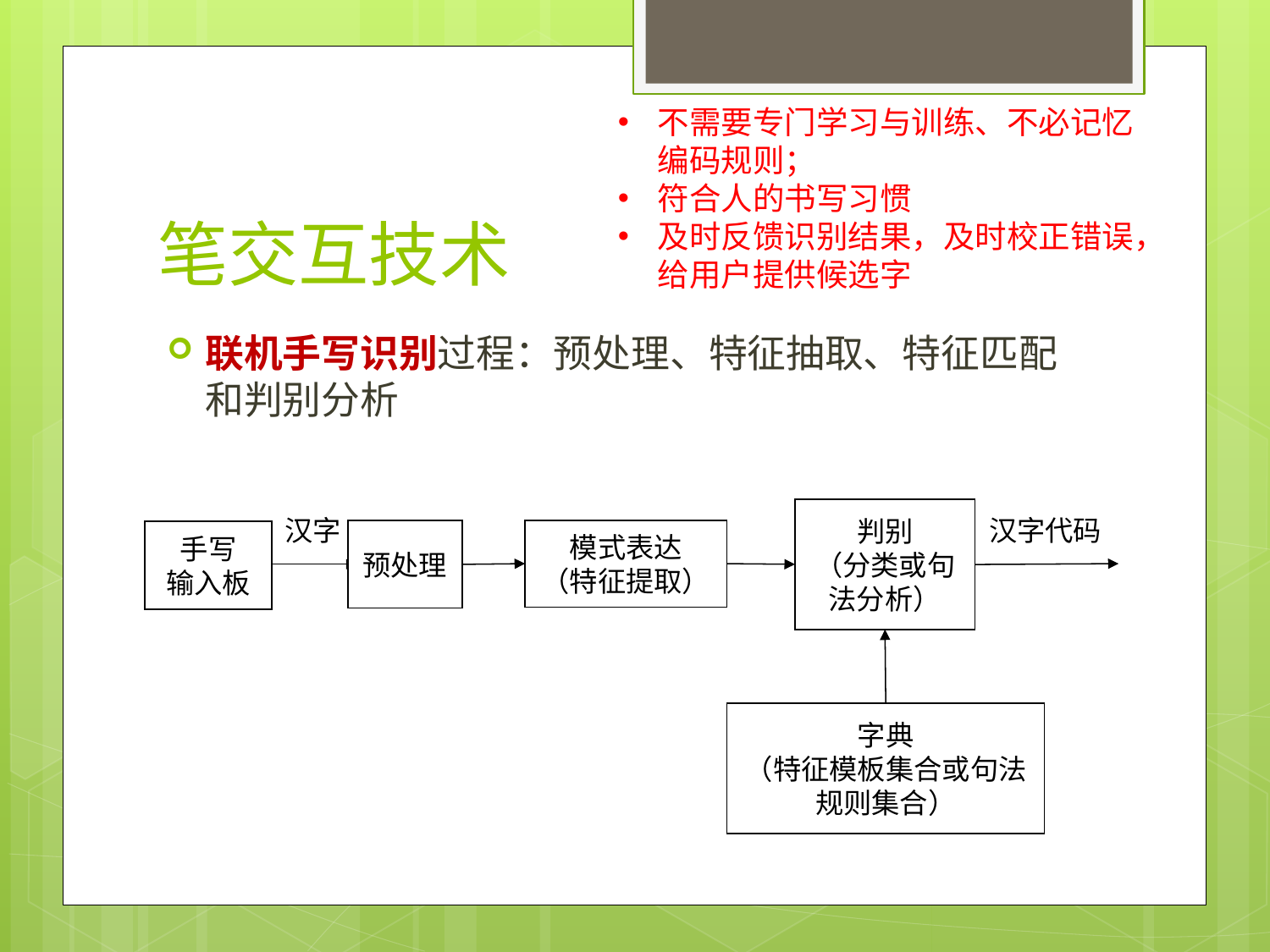

不需要专门学习与训练、不必记忆编码规则；
符合人的书写习惯
及时反馈识别结果，及时校正错误，给用户提供候选字
# 笔交互技术
联机手写识别过程：预处理、特征抽取、特征匹配和判别分析

判别
（分类或句法分析）
汉字
汉字代码
模式表达
（特征提取）
预处理
手写
输入板
字典
（特征模板集合或句法规则集合）